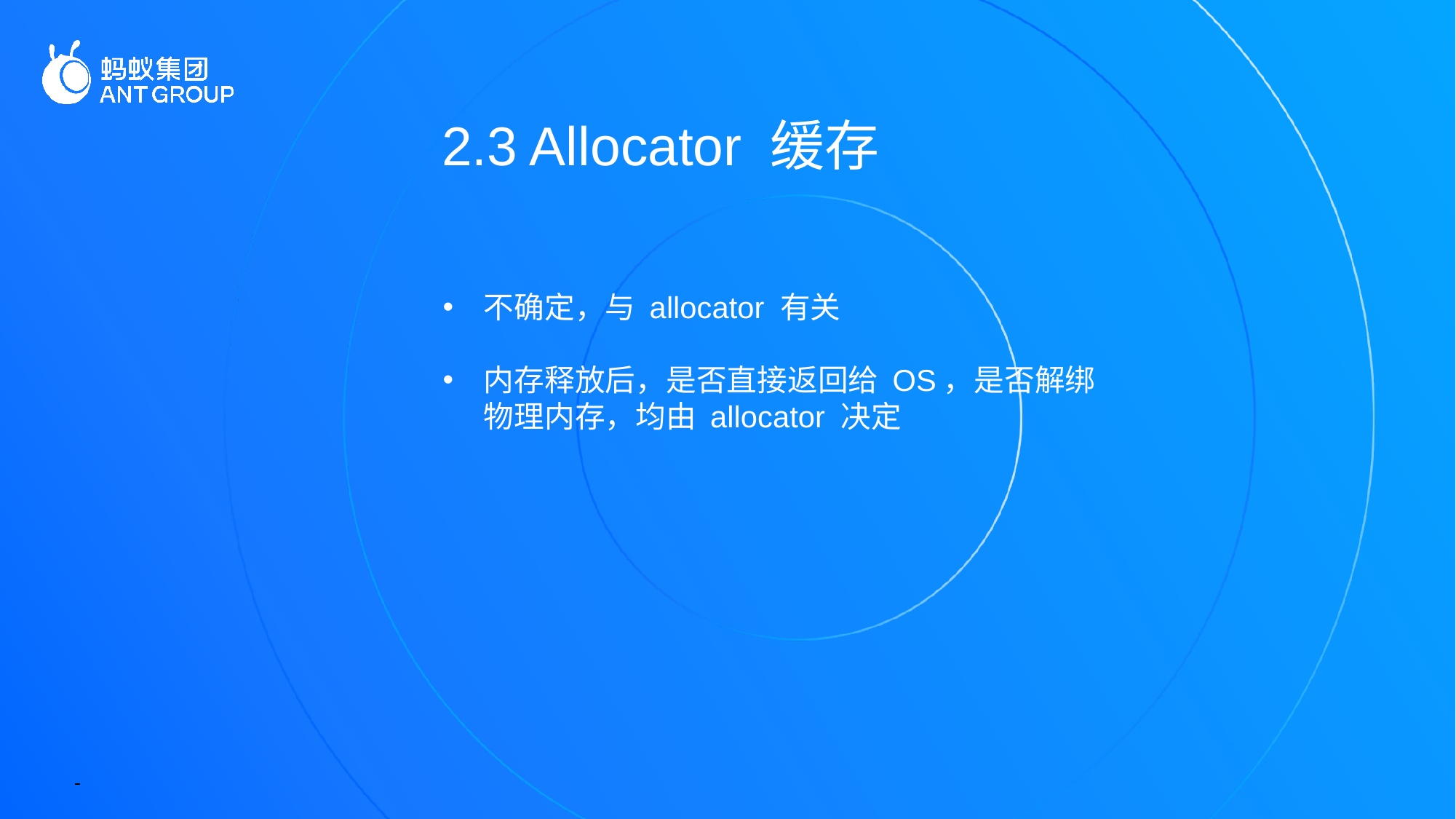

2.3 Allocator 缓存

不确定，与 allocator 有关

内存释放后，是否直接返回给 OS，是否解绑物理内存，均由 allocator 决定